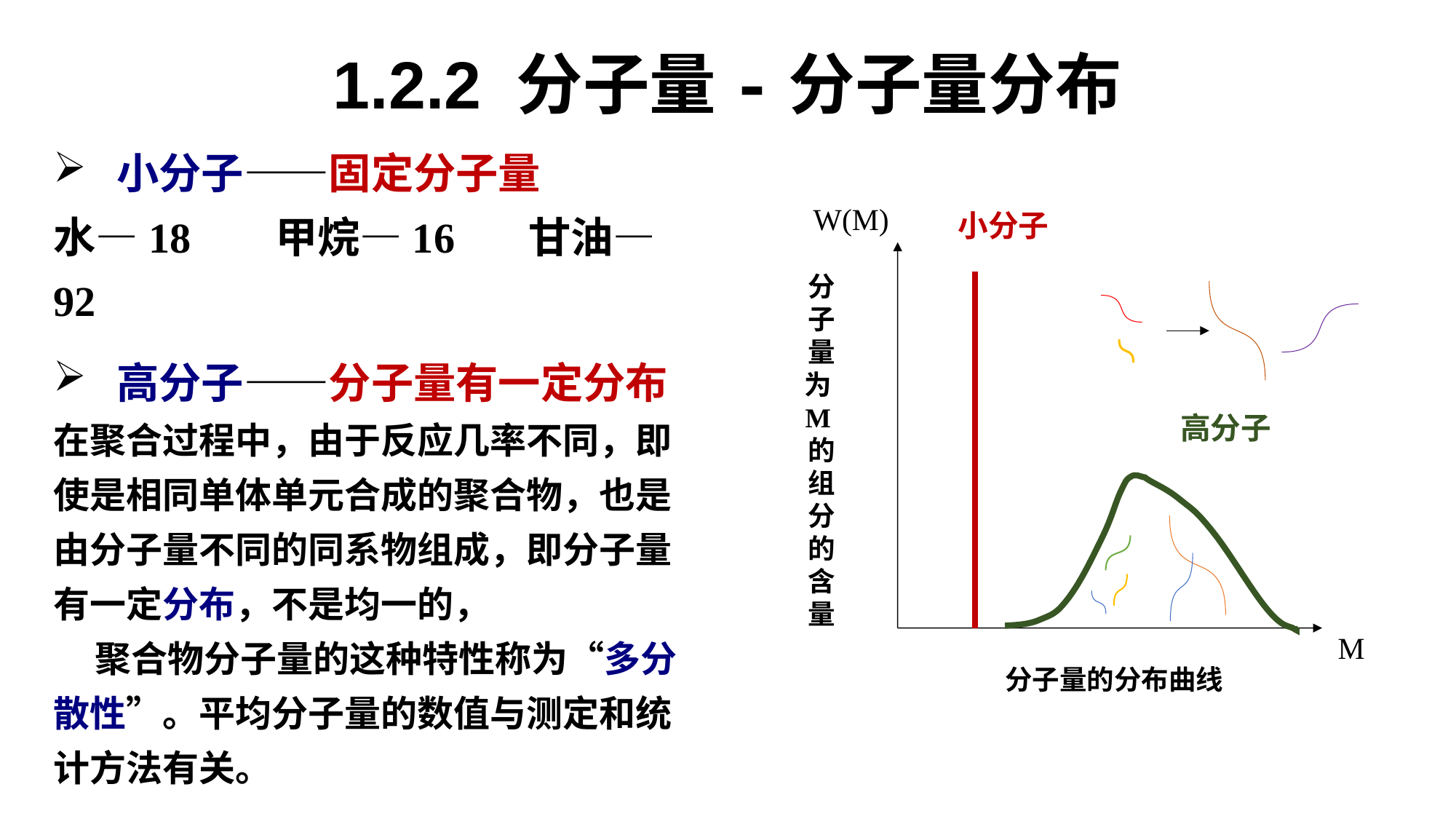

1.2.2 分子量-分子量分布
  小分子——固定分子量
水—18       甲烷—16      甘油—92
  高分子——分子量有一定分布
在聚合过程中，由于反应几率不同，即使是相同单体单元合成的聚合物，也是由分子量不同的同系物组成，即分子量有一定分布，不是均一的，
    聚合物分子量的这种特性称为“多分散性”。平均分子量的数值与测定和统计方法有关。
W(M)

M

分子量为M的组分的含量
分子量的分布曲线
小分子
高分子